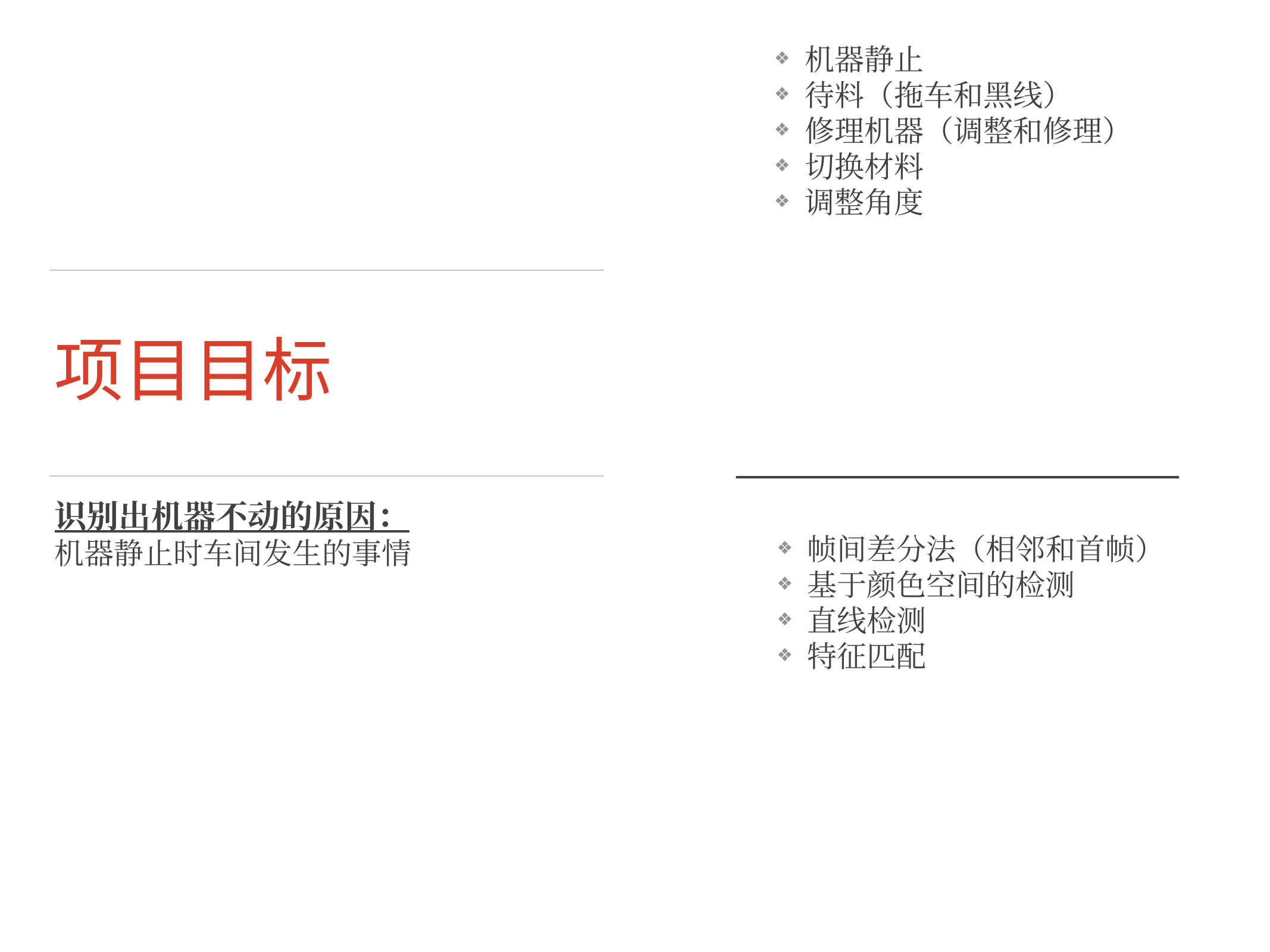

机器静止
待料（拖车和黑线）
修理机器（调整和修理）
切换材料
调整角度

# 项目目标

识别出机器不动的原因：
机器静止时车间发生的事情
帧间差分法（相邻和首帧）
基于颜色空间的检测
直线检测
特征匹配
4